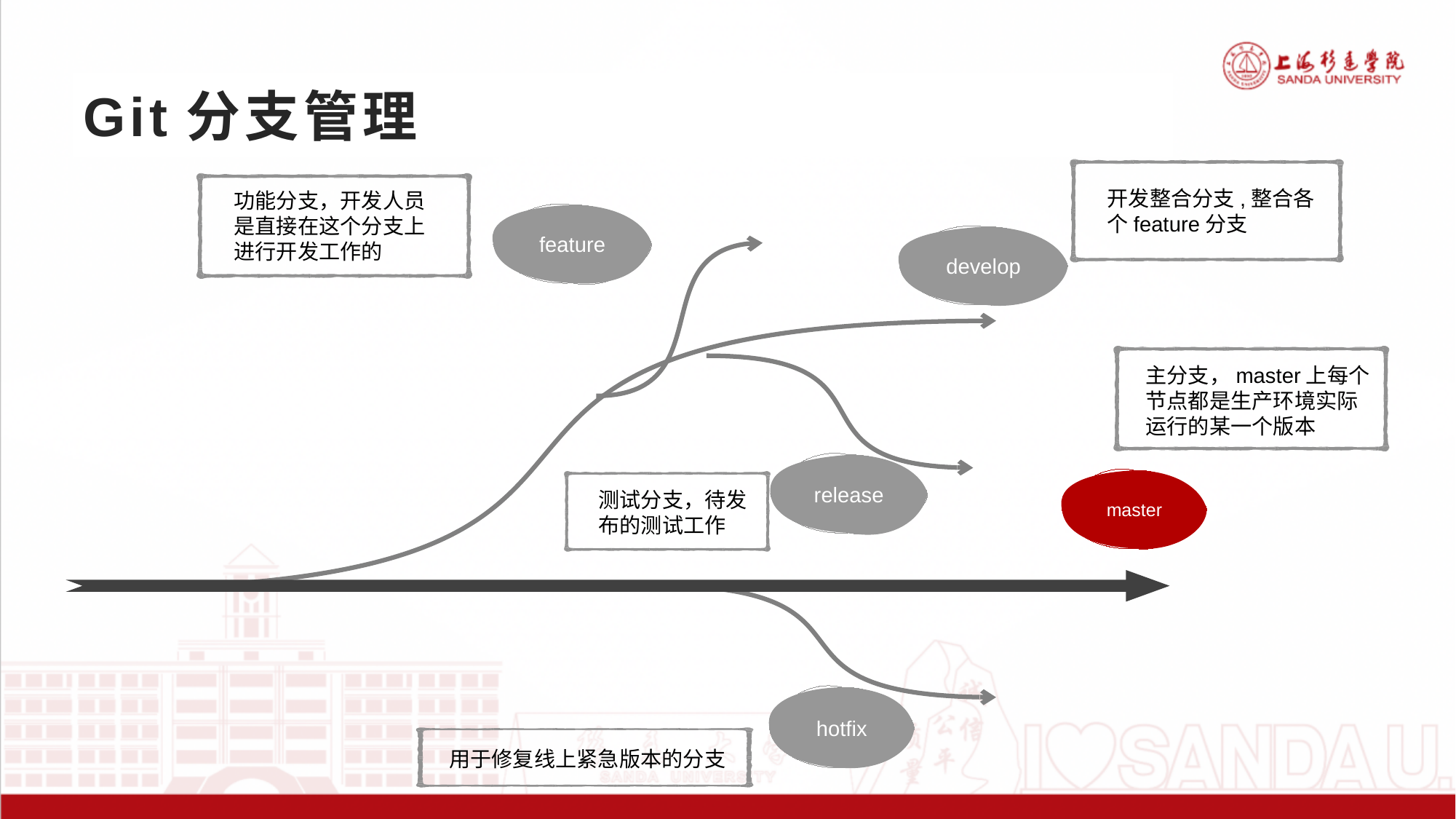

# Git分支管理

开发整合分支,整合各个feature分支

功能分支，开发人员是直接在这个分支上进行开发工作的
feature
develop
release
master

hotfix

主分支，master上每个节点都是生产环境实际运行的某一个版本

测试分支，待发
布的测试工作

用于修复线上紧急版本的分支